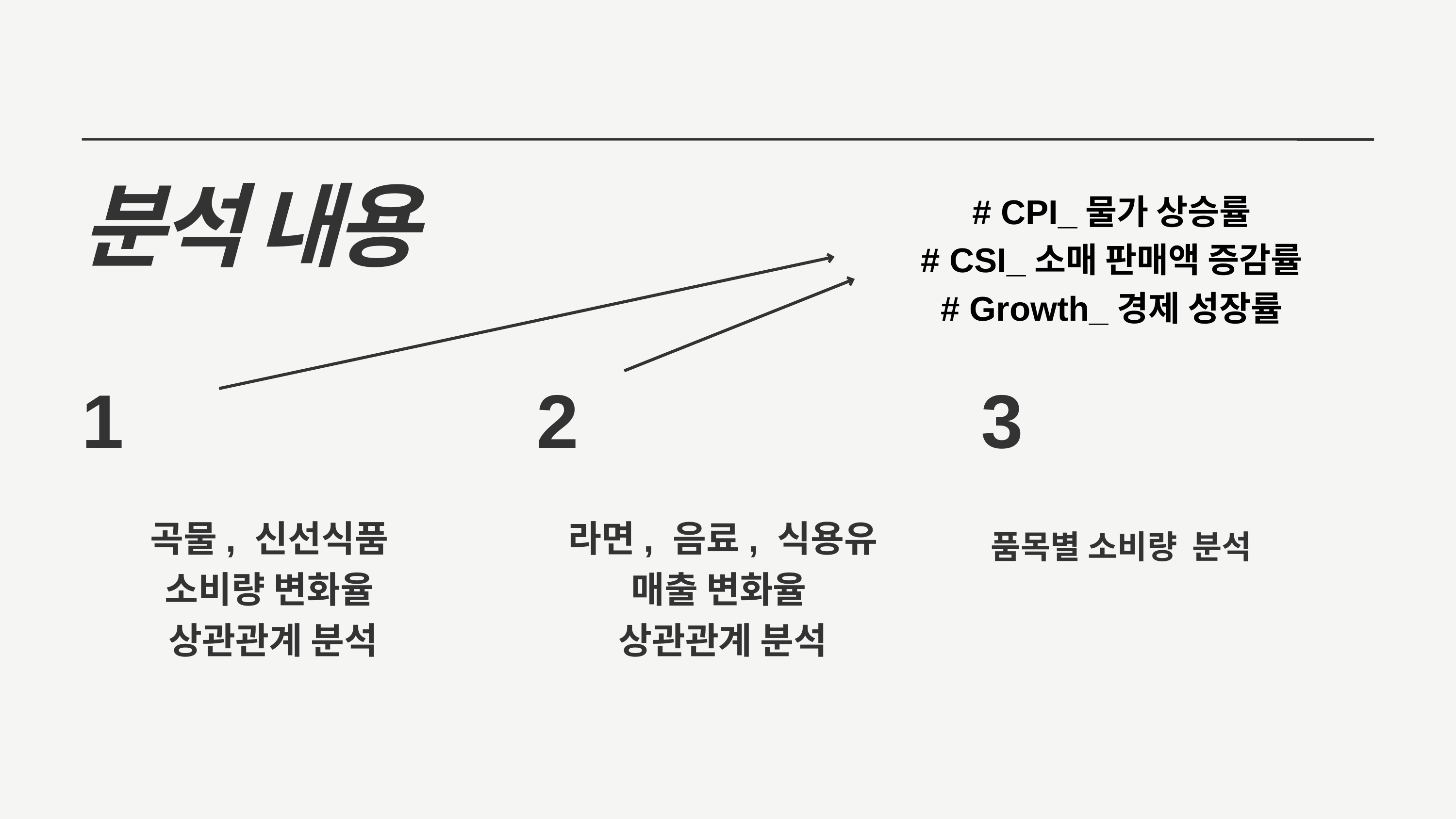

분석 내용
# CPI_물가 상승률
# CSI_소매 판매액 증감률
# Growth_경제 성장률

1
2
3
곡물, 신선식품
소비량 변화율
상관관계 분석

라면, 음료, 식용유
매출 변화율
상관관계 분석
품목별 소비량  분석